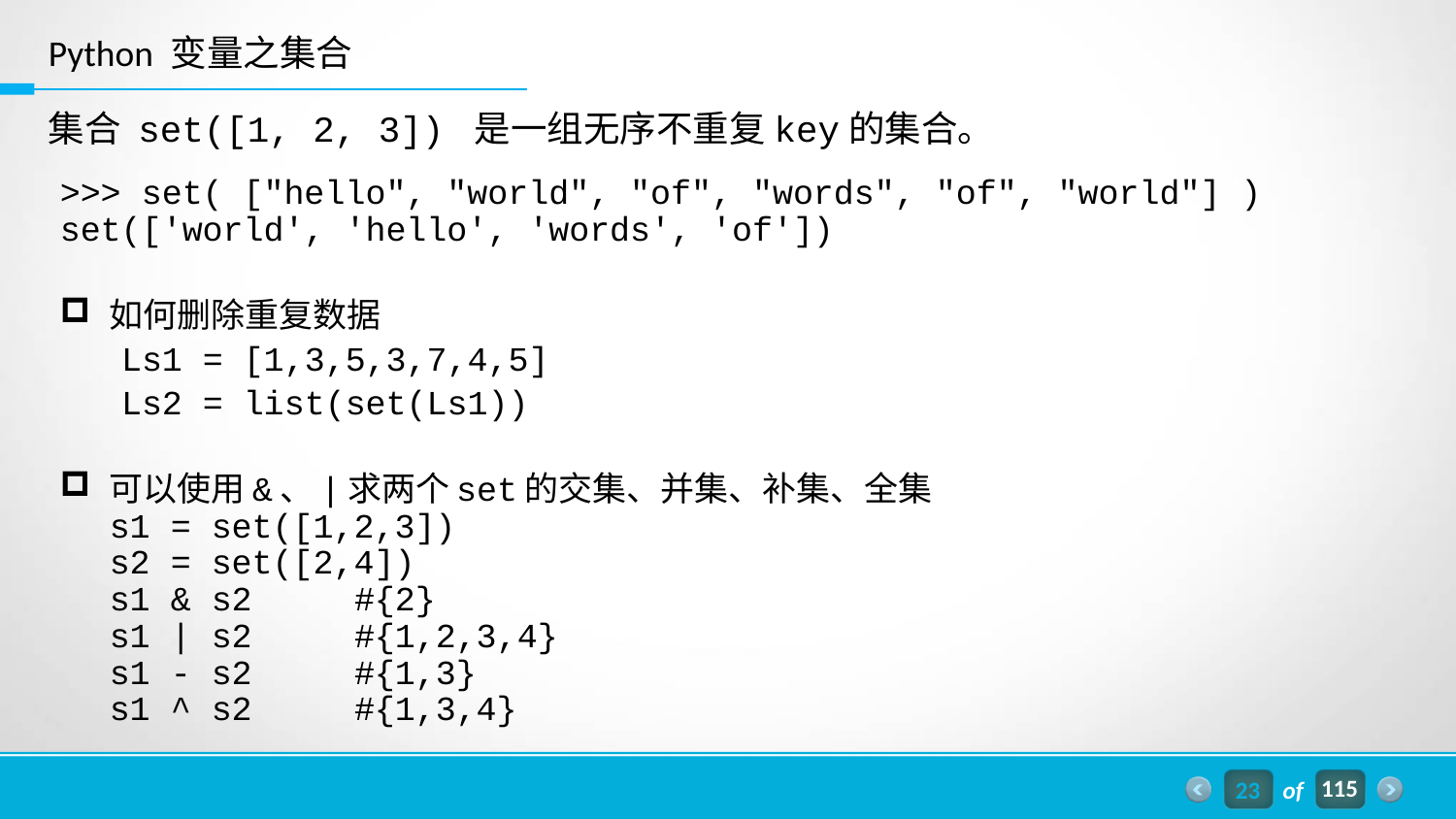

Python 变量之集合

集合 set([1, 2, 3]) 是一组无序不重复key的集合。
>>> set( ["hello", "world", "of", "words", "of", "world"] )
set(['world', 'hello', 'words', 'of'])

如何删除重复数据
   Ls1 = [1,3,5,3,7,4,5]
   Ls2 = list(set(Ls1))

可以使用&、|求两个set的交集、并集、补集、全集
s1 = set([1,2,3])
s2 = set([2,4])
s1 & s2		#{2}
s1 | s2		#{1,2,3,4} 
s1 - s2		#{1,3}
s1 ^ s2		#{1,3,4}
23